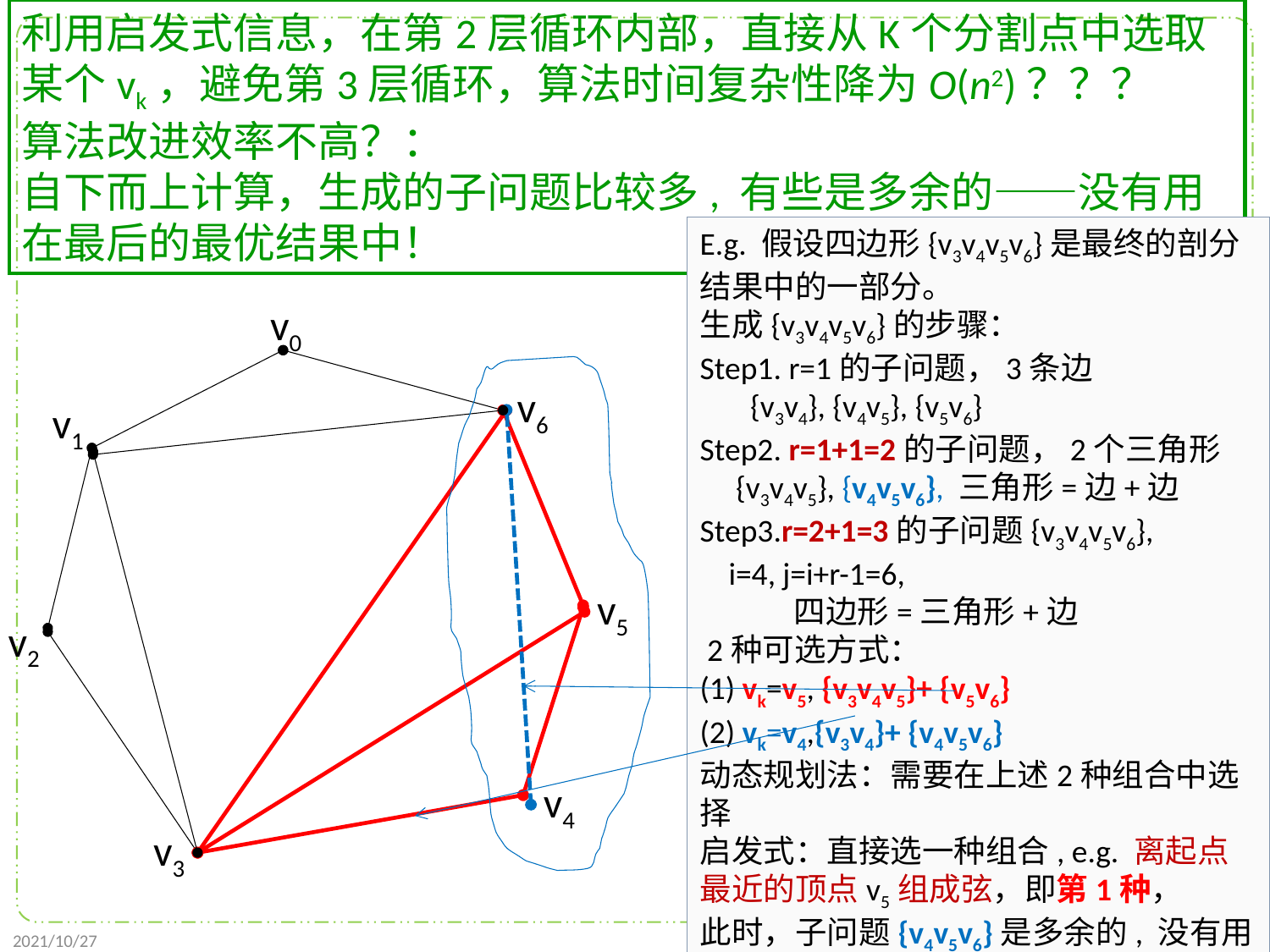

利用启发式信息，在第2层循环内部，直接从K个分割点中选取某个vk，避免第3层循环，算法时间复杂性降为O(n2)？？？
算法改进效率不高？：
自下而上计算，生成的子问题比较多, 有些是多余的——没有用在最后的最优结果中！
E.g. 假设四边形{v3v4v5v6}是最终的剖分结果中的一部分。
生成{v3v4v5v6}的步骤：
Step1. r=1的子问题，3条边
       {v3v4}, {v4v5}, {v5v6}
Step2. r=1+1=2的子问题，2个三角形
     {v3v4v5}, {v4v5v6}, 三角形=边+边
Step3.r=2+1=3的子问题{v3v4v5v6},
    i=4, j=i+r-1=6,
            四边形=三角形+边
 2种可选方式：
(1) vk=v5, {v3v4v5}+ {v5v6}
(2) vk=v4,{v3v4}+ {v4v5v6}
动态规划法：需要在上述2种组合中选择
启发式：直接选一种组合, e.g. 离起点最近的顶点v5组成弦，即第1种，
此时，子问题{v4v5v6}是多余的, 没有用在最终剖分结果中
v0

v6
v1
v5
v2
v4
v3

2021/10/27
103